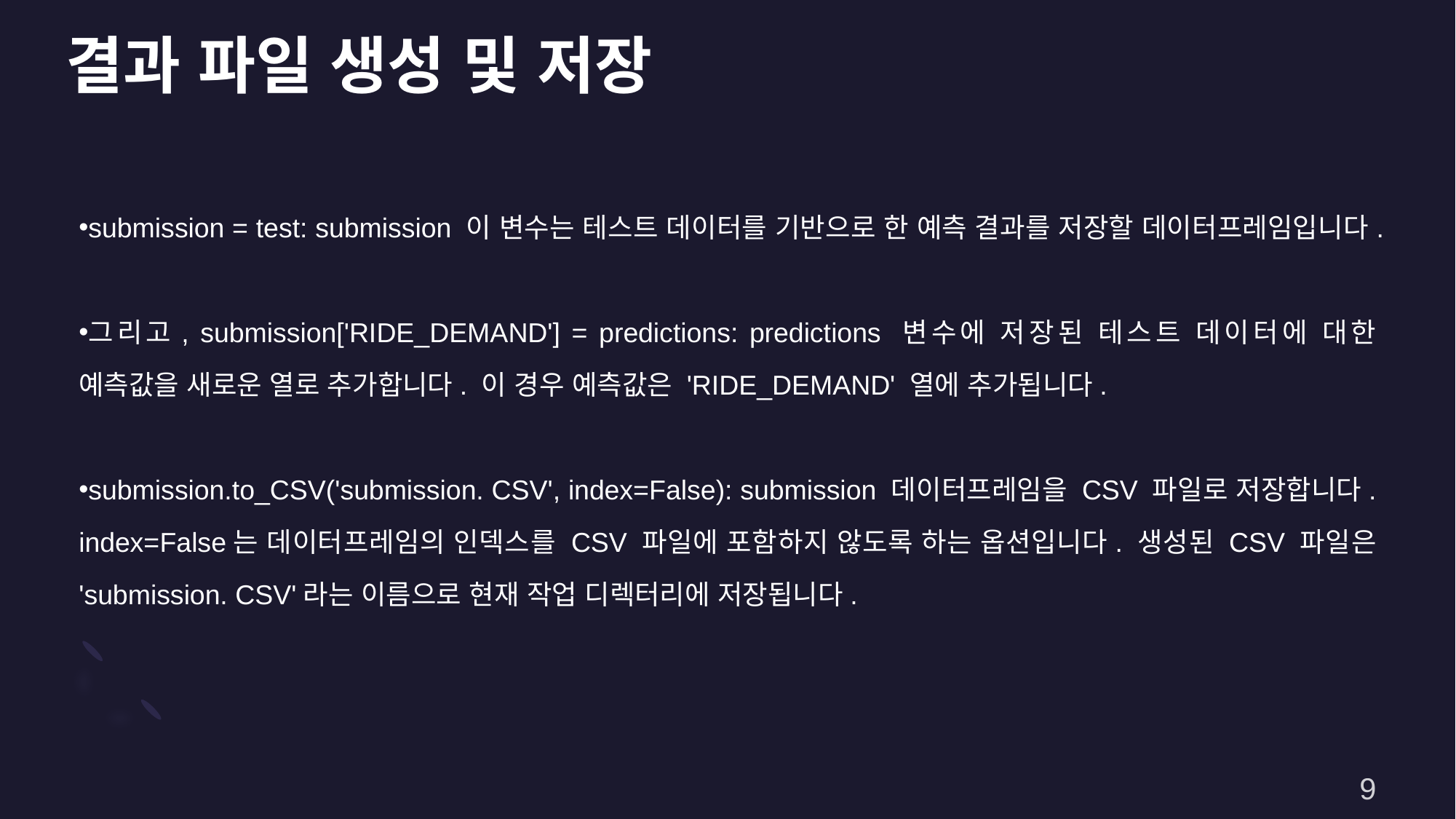

# 결과 파일 생성 및 저장
submission = test: submission 이 변수는 테스트 데이터를 기반으로 한 예측 결과를 저장할 데이터프레임입니다.

그리고, submission['RIDE_DEMAND'] = predictions: predictions 변수에 저장된 테스트 데이터에 대한 예측값을 새로운 열로 추가합니다. 이 경우 예측값은 'RIDE_DEMAND' 열에 추가됩니다.

submission.to_CSV('submission. CSV', index=False): submission 데이터프레임을 CSV 파일로 저장합니다. index=False는 데이터프레임의 인덱스를 CSV 파일에 포함하지 않도록 하는 옵션입니다. 생성된 CSV 파일은 'submission. CSV'라는 이름으로 현재 작업 디렉터리에 저장됩니다.

9